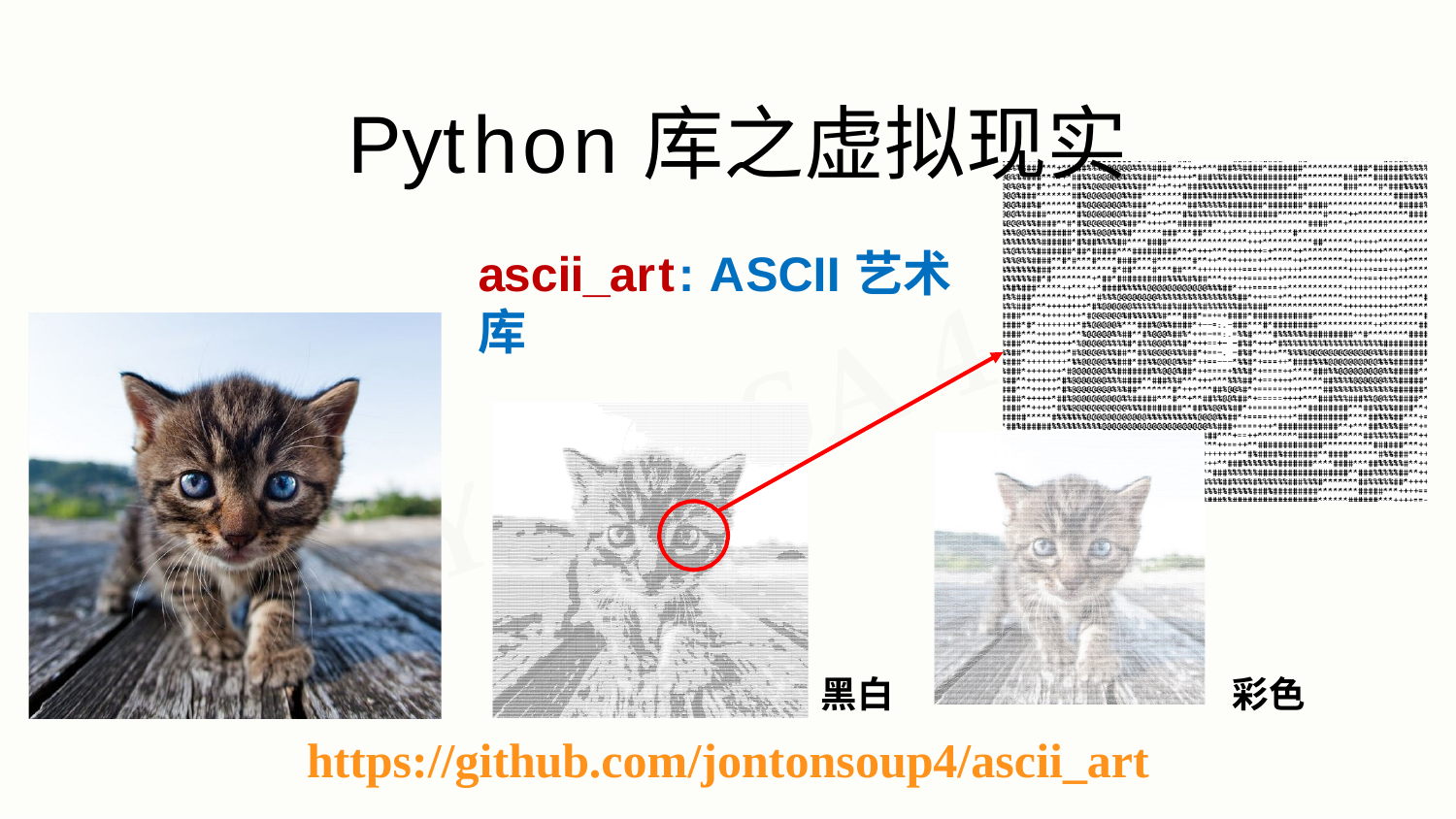

# Python库之虚拟现实

ascii_art: ASCII艺术库

黑白
https://github.com/jontonsoup4/ascii_art
彩色